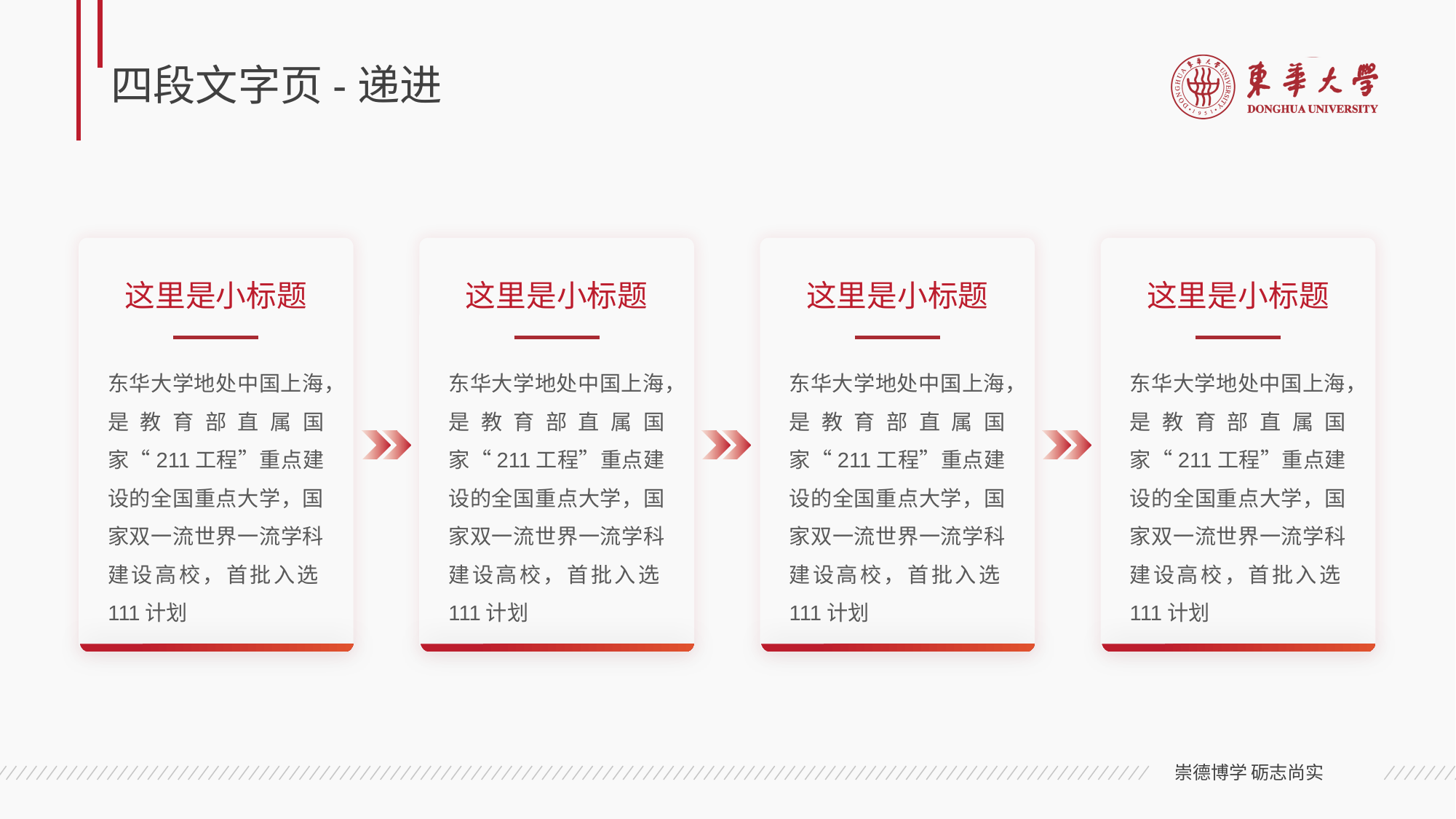

# 四段文字页-递进

这里是小标题
东华大学地处中国上海，是教育部直属国家“211工程”重点建设的全国重点大学，国家双一流世界一流学科建设高校，首批入选111计划

这里是小标题
东华大学地处中国上海，是教育部直属国家“211工程”重点建设的全国重点大学，国家双一流世界一流学科建设高校，首批入选111计划

这里是小标题
东华大学地处中国上海，是教育部直属国家“211工程”重点建设的全国重点大学，国家双一流世界一流学科建设高校，首批入选111计划

这里是小标题
东华大学地处中国上海，是教育部直属国家“211工程”重点建设的全国重点大学，国家双一流世界一流学科建设高校，首批入选111计划